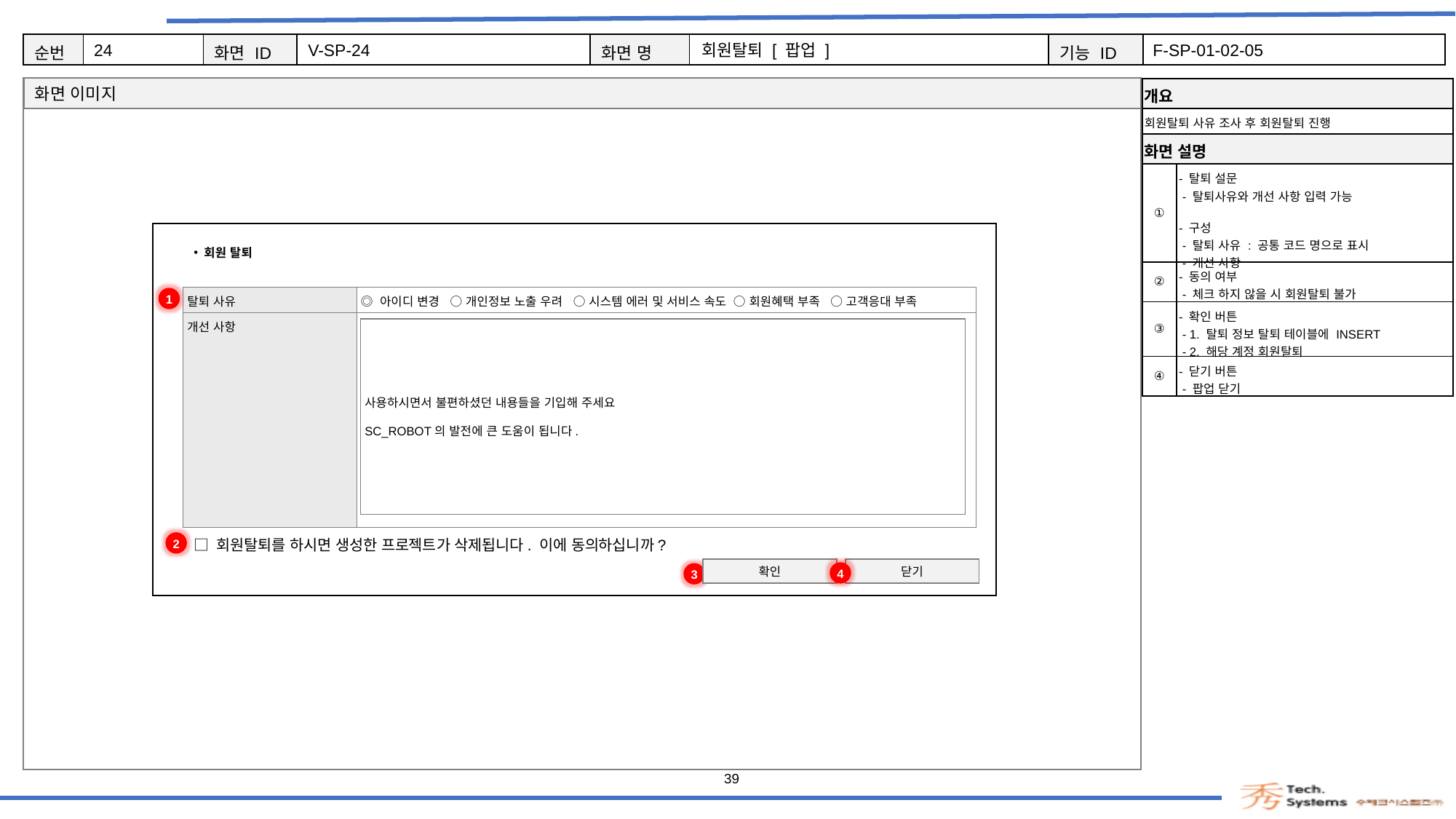

24
V-SP-24
회원탈퇴 [ 팝업 ]
F-SP-01-02-05
| 개요 |  |
| --- | --- |
| 회원탈퇴 사유 조사 후 회원탈퇴 진행 |  |
| 화면 설명 | Description |
| ① | - 탈퇴 설문 - 탈퇴사유와 개선 사항 입력 가능 - 구성 - 탈퇴 사유 : 공통 코드 명으로 표시 - 개선 사항 |
| ② | - 동의 여부 - 체크 하지 않을 시 회원탈퇴 불가 |
| ③ | - 확인 버튼 - 1. 탈퇴 정보 탈퇴 테이블에 INSERT - 2. 해당 계정 회원탈퇴 |
| ④ | - 닫기 버튼 - 팝업 닫기 |

회원 탈퇴
1

| 탈퇴 사유 | ◎ 아이디 변경 ○ 개인정보 노출 우려 ○ 시스템 에러 및 서비스 속도 ○ 회원혜택 부족 ○ 고객응대 부족 |
| --- | --- |
| 개선 사항 |  |
사용하시면서 불편하셨던 내용들을 기입해 주세요

SC_ROBOT의 발전에 큰 도움이 됩니다.
□ 회원탈퇴를 하시면 생성한 프로젝트가 삭제됩니다. 이에 동의하십니까?
2

닫기
확인
4

3